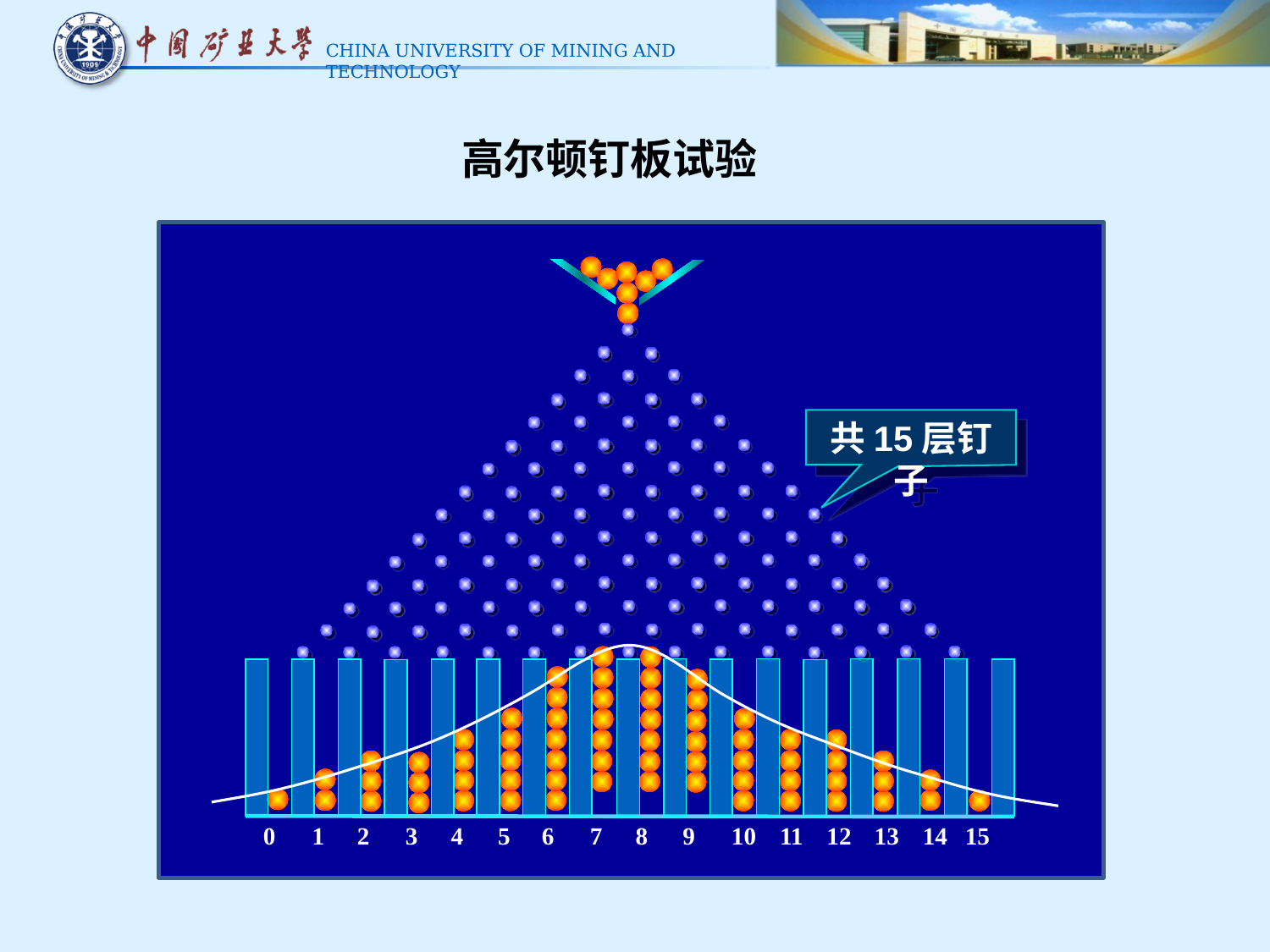

高尔顿钉板试验

共15层钉子

0
1
2
3
4
5
6
7
8
9
10
11
12
13
14
15